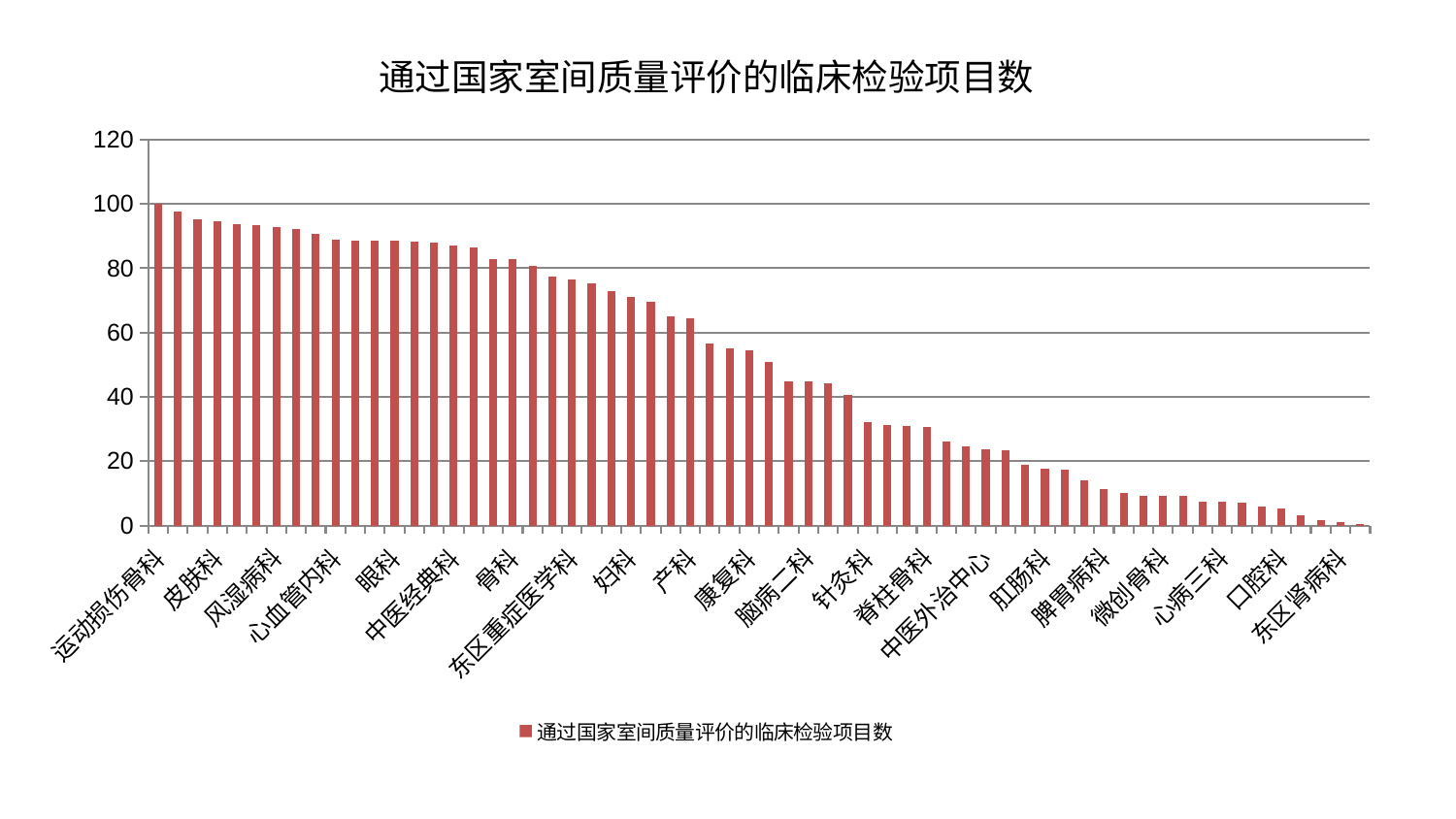

### Chart: 通过国家室间质量评价的临床检验项目数

| Category | 通过国家室间质量评价的临床检验项目数 |
|---|---|
| 运动损伤骨科 | 100.0 |
| 小儿推拿科 | 97.54205050952658 |
| 推拿科 | 95.26569606521288 |
| 皮肤科 | 94.71916755019545 |
| 关节骨科 | 93.81601255625586 |
| 身心医学科 | 93.3211605878573 |
| 风湿病科 | 92.80767100381222 |
| 脾胃科消化科合并 | 92.2992181795938 |
| 重症医学科 | 90.83265018319716 |
| 心血管内科 | 88.74549149585319 |
| 乳腺甲状腺外科 | 88.65164441597713 |
| 泌尿外科 | 88.49547142319493 |
| 眼科 | 88.46143293787324 |
| 治未病中心 | 88.37828331261287 |
| 老年医学科 | 87.97199117107645 |
| 中医经典科 | 86.93762312422936 |
| 美容皮肤科 | 86.59716682567428 |
| 心病四科 | 82.88878978698682 |
| 骨科 | 82.76759640105598 |
| 耳鼻喉科 | 80.74116538780667 |
| 肾病科 | 77.4883221494626 |
| 东区重症医学科 | 76.51630022539462 |
| 肝胆外科 | 75.16531384049779 |
| 儿科 | 72.79853417367404 |
| 妇科 | 71.05277599429024 |
| 脑病三科 | 69.57264473423648 |
| 心病二科 | 65.02507411220977 |
| 产科 | 64.48894980466872 |
| 西区重症医学科 | 56.59980678025581 |
| 医院 | 55.23246261220162 |
| 康复科 | 54.405515716204704 |
| 神经内科 | 50.81310192609703 |
| 综合内科 | 44.93568047729994 |
| 脑病二科 | 44.75552360269641 |
| 显微骨科 | 44.13696276743867 |
| 呼吸内科 | 40.58634252552427 |
| 针灸科 | 31.997737938888147 |
| 男科 | 31.118912781563953 |
| 创伤骨科 | 31.004618444694017 |
| 脊柱骨科 | 30.664892707075932 |
| 消化内科 | 26.00325649135227 |
| 胸外科 | 24.465805659117766 |
| 中医外治中心 | 23.791378357078838 |
| 普通外科 | 23.327530030718258 |
| 肿瘤内科 | 18.972609703088246 |
| 肛肠科 | 17.674947971677632 |
| 心病一科 | 17.457427995562625 |
| 内分泌科 | 14.075794724996644 |
| 脾胃病科 | 11.303099763769048 |
| 周围血管科 | 10.047116012047663 |
| 脑病一科 | 9.222831518373587 |
| 微创骨科 | 9.168593248229769 |
| 妇二科 | 9.124756444073666 |
| 妇科妇二科合并 | 7.366279690409928 |
| 心病三科 | 7.31027693862434 |
| 肾脏内科 | 7.166332567886955 |
| 小儿骨科 | 5.744268334371578 |
| 口腔科 | 5.225019935430899 |
| 肝病科 | 3.242484087725468 |
| 血液科 | 1.7468260855774573 |
| 东区肾病科 | 1.1695122512101275 |
| 神经外科 | 0.3095042134174628 |
216